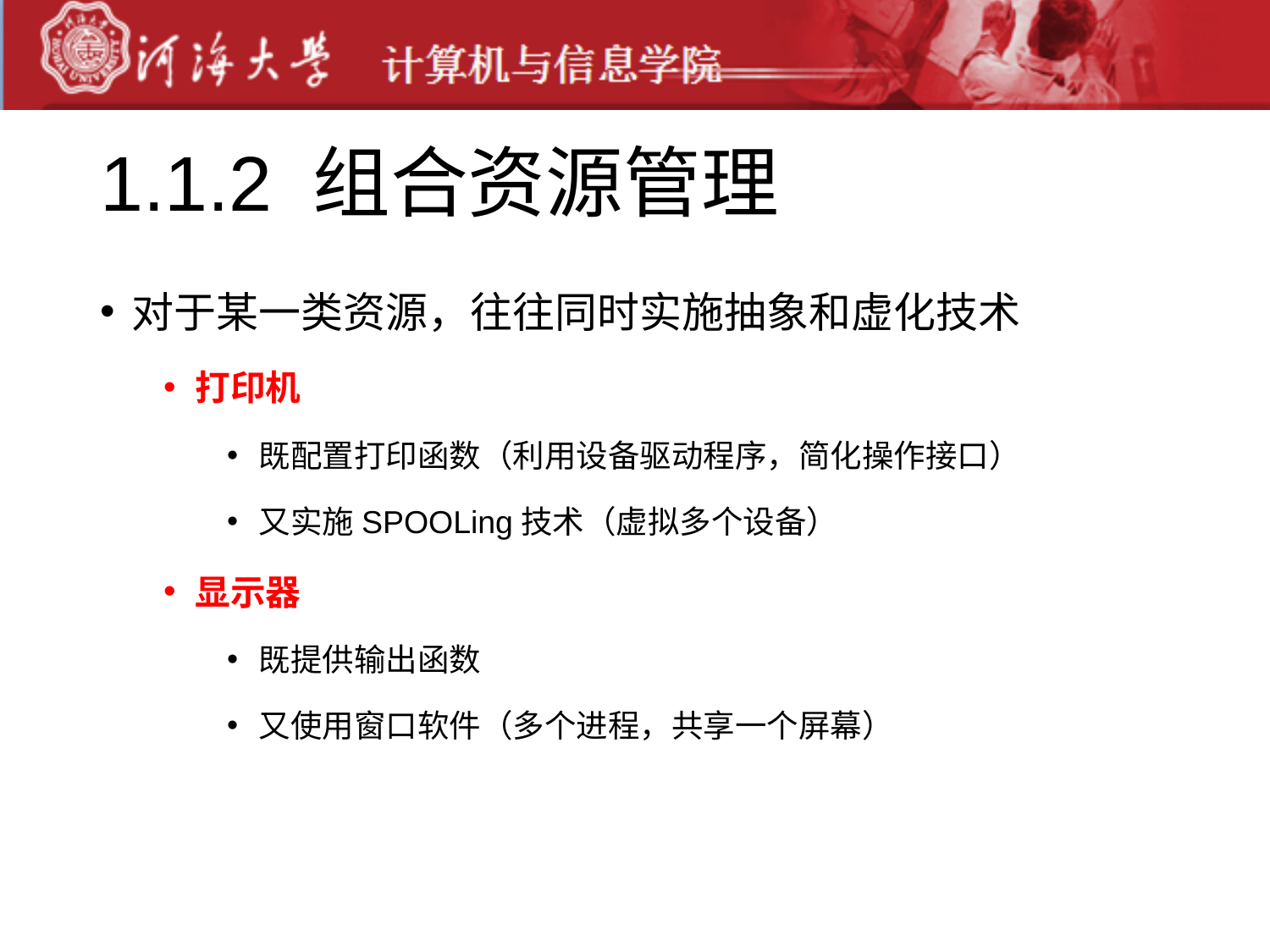

# 1.1.2 组合资源管理
对于某一类资源，往往同时实施抽象和虚化技术
打印机
既配置打印函数（利用设备驱动程序，简化操作接口）
又实施SPOOLing技术（虚拟多个设备）
显示器
既提供输出函数
又使用窗口软件（多个进程，共享一个屏幕）